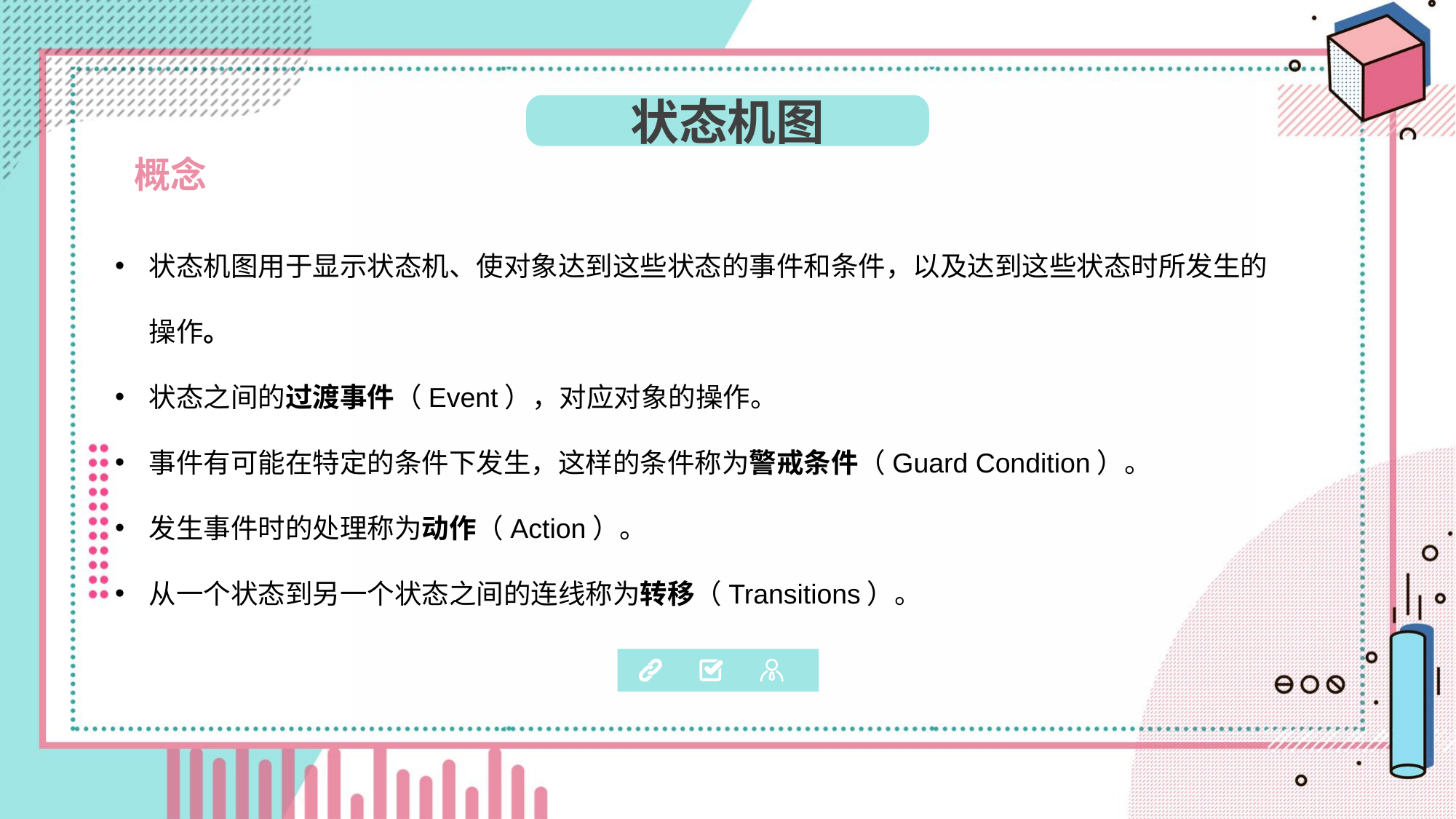

状态机图
概念
状态机图用于显示状态机、使对象达到这些状态的事件和条件，以及达到这些状态时所发生的操作。
状态之间的过渡事件（Event），对应对象的操作。
事件有可能在特定的条件下发生，这样的条件称为警戒条件（Guard Condition）。
发生事件时的处理称为动作（Action）。
从一个状态到另一个状态之间的连线称为转移（Transitions）。